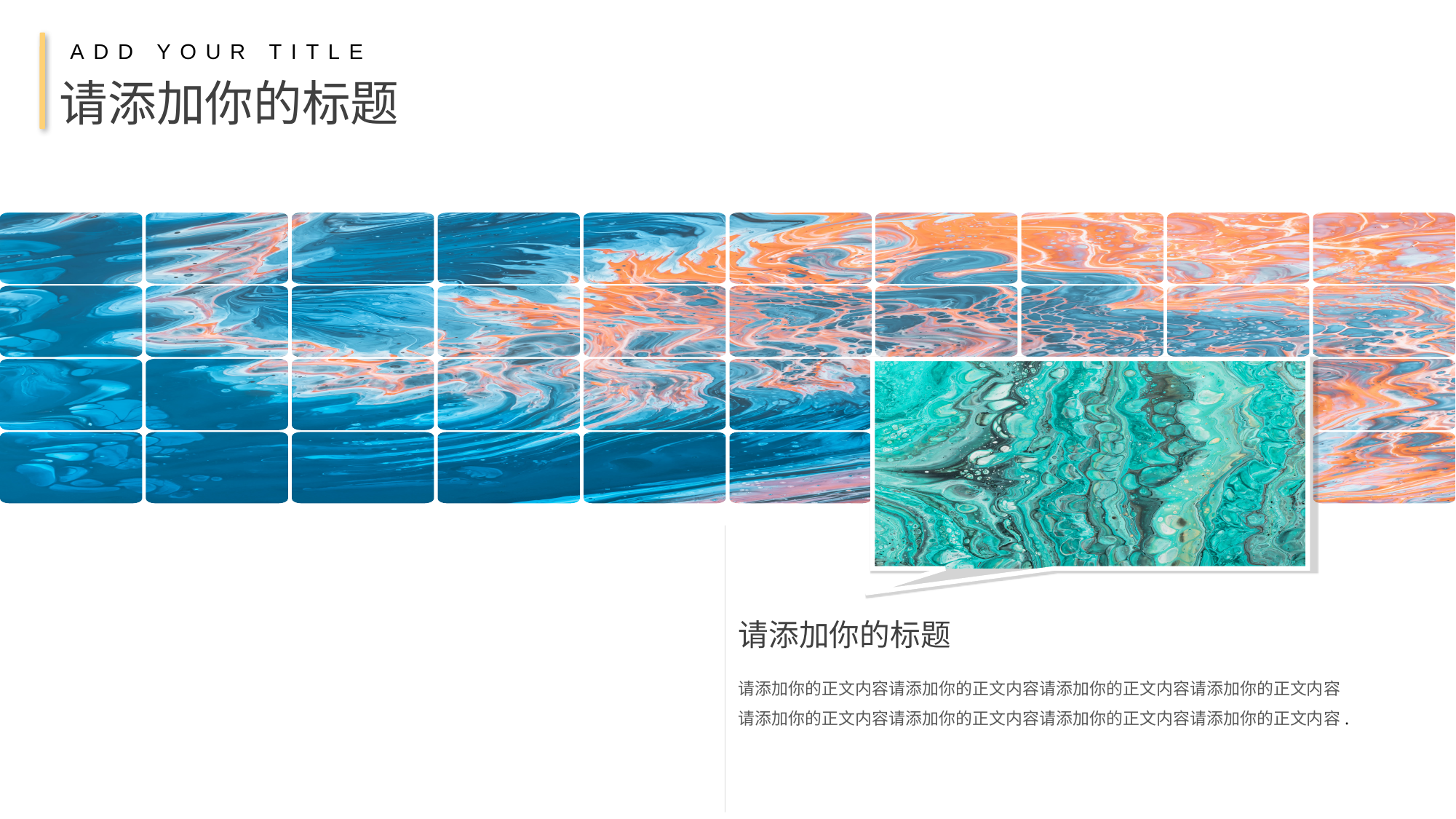

ADD YOUR TITLE
请添加你的标题

请添加你的标题
请添加你的正文内容请添加你的正文内容请添加你的正文内容请添加你的正文内容
请添加你的正文内容请添加你的正文内容请添加你的正文内容请添加你的正文内容.